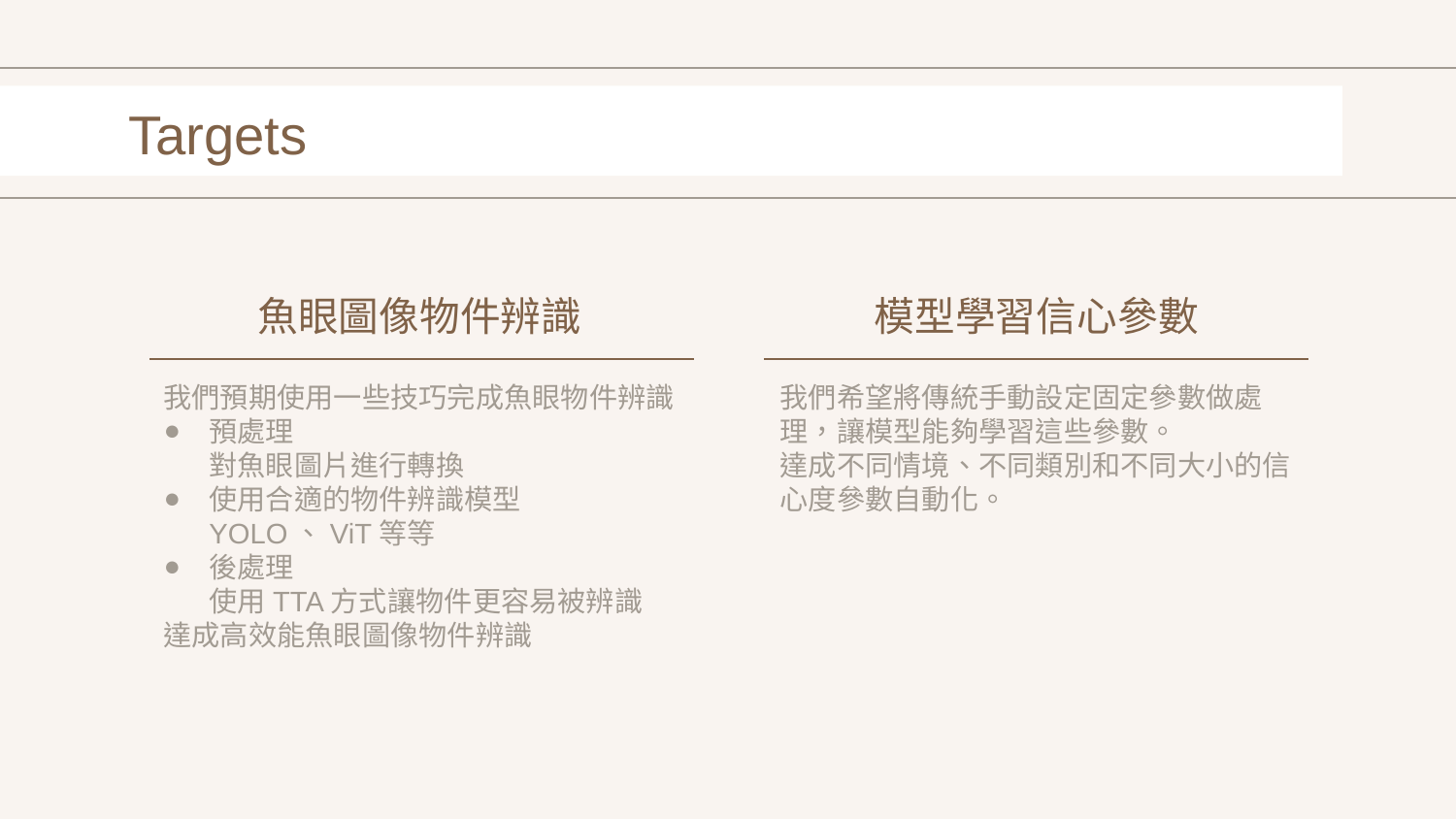

# Targets
魚眼圖像物件辨識
模型學習信心參數
我們預期使用一些技巧完成魚眼物件辨識
預處理
對魚眼圖片進行轉換
使用合適的物件辨識模型
YOLO、ViT等等
後處理
使用TTA方式讓物件更容易被辨識
達成高效能魚眼圖像物件辨識
我們希望將傳統手動設定固定參數做處理，讓模型能夠學習這些參數。
達成不同情境、不同類別和不同大小的信心度參數自動化。